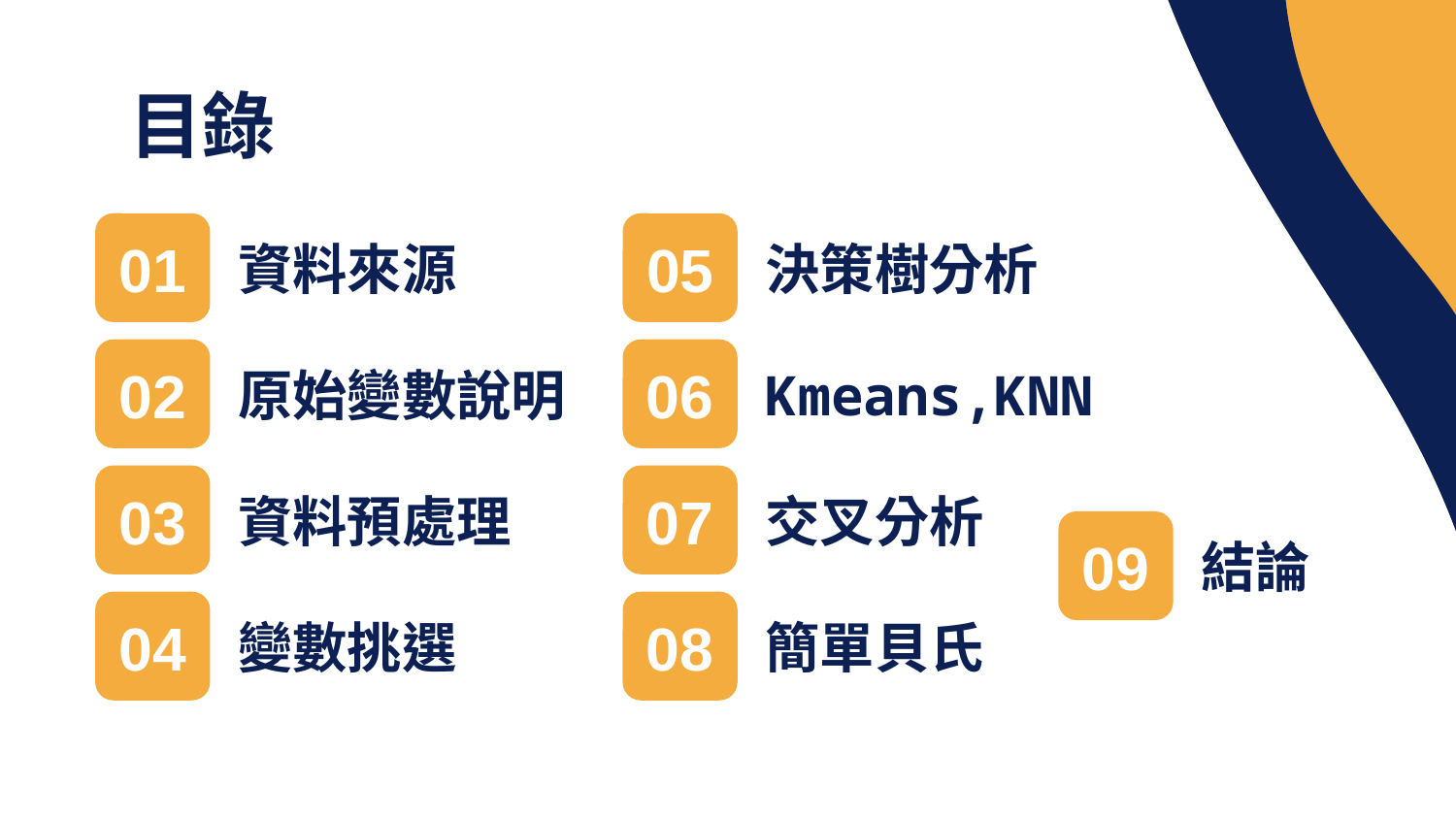

目錄

01
# 資料來源
05
決策樹分析

02
原始變數說明
06
Kmeans,KNN

03
資料預處理
07
交叉分析

09
結論

04
變數挑選
08
簡單貝氏